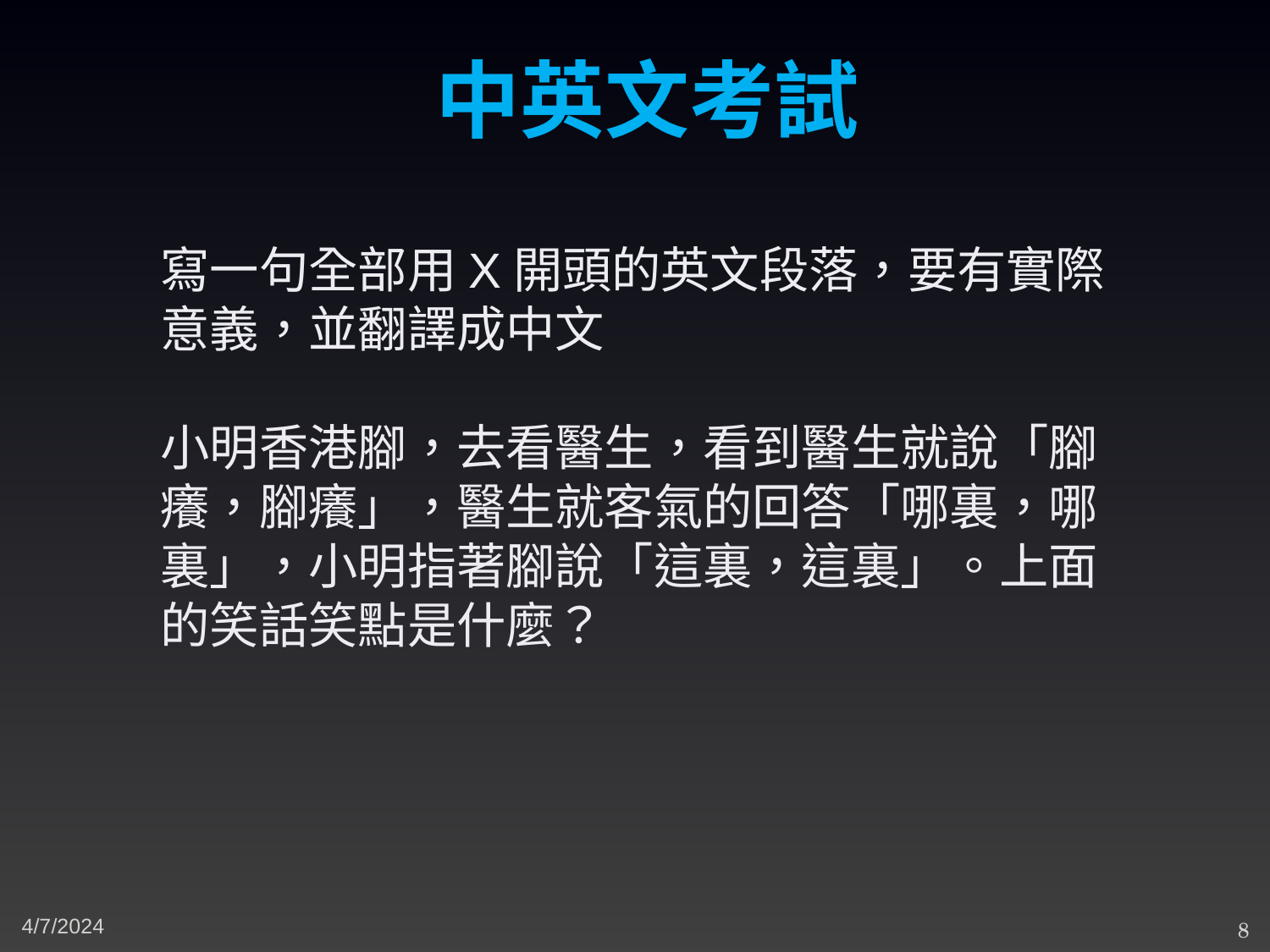

中英文考試
寫一句全部用X開頭的英文段落，要有實際意義，並翻譯成中文

小明香港腳，去看醫生，看到醫生就說「腳癢，腳癢」，醫生就客氣的回答「哪裏，哪裏」，小明指著腳說「這裏，這裏」。上面的笑話笑點是什麼？
4/7/2024
8